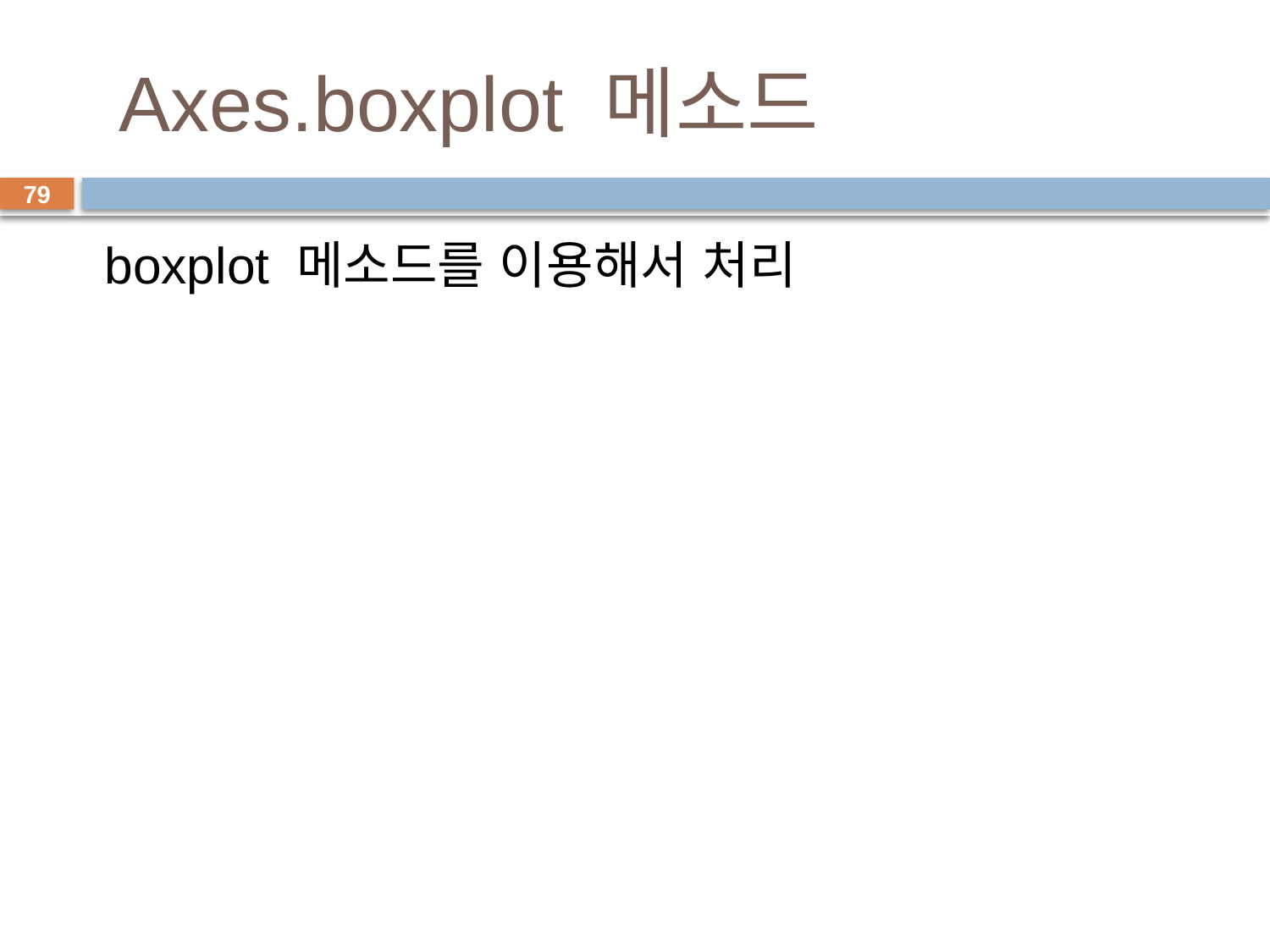

# Axes.boxplot 메소드
79
  boxplot 메소드를 이용해서 처리